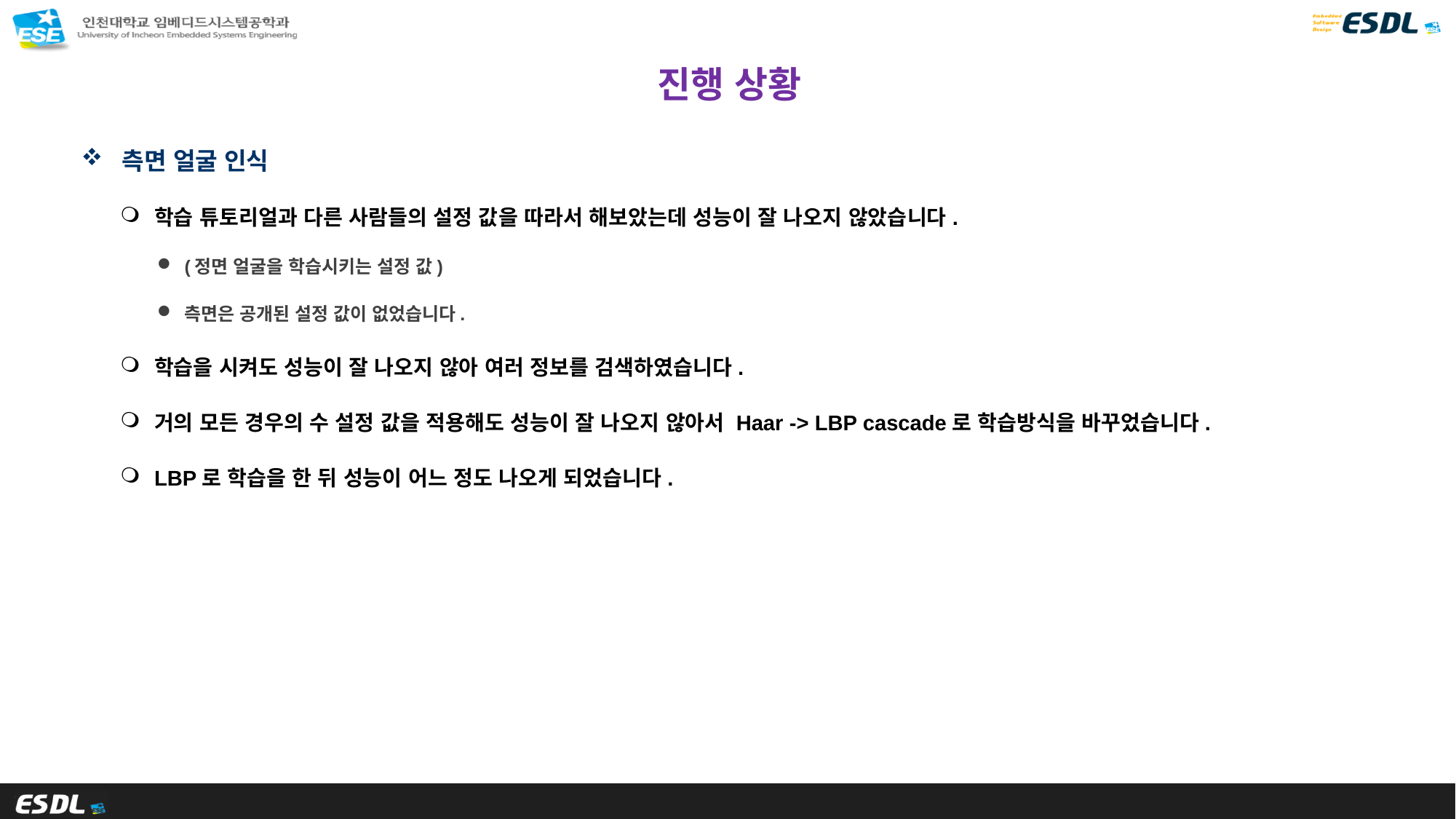

# 진행 상황
측면 얼굴 인식
학습 튜토리얼과 다른 사람들의 설정 값을 따라서 해보았는데 성능이 잘 나오지 않았습니다.
(정면 얼굴을 학습시키는 설정 값)
측면은 공개된 설정 값이 없었습니다.
학습을 시켜도 성능이 잘 나오지 않아 여러 정보를 검색하였습니다.
거의 모든 경우의 수 설정 값을 적용해도 성능이 잘 나오지 않아서 Haar -> LBP cascade로 학습방식을 바꾸었습니다.
LBP로 학습을 한 뒤 성능이 어느 정도 나오게 되었습니다.